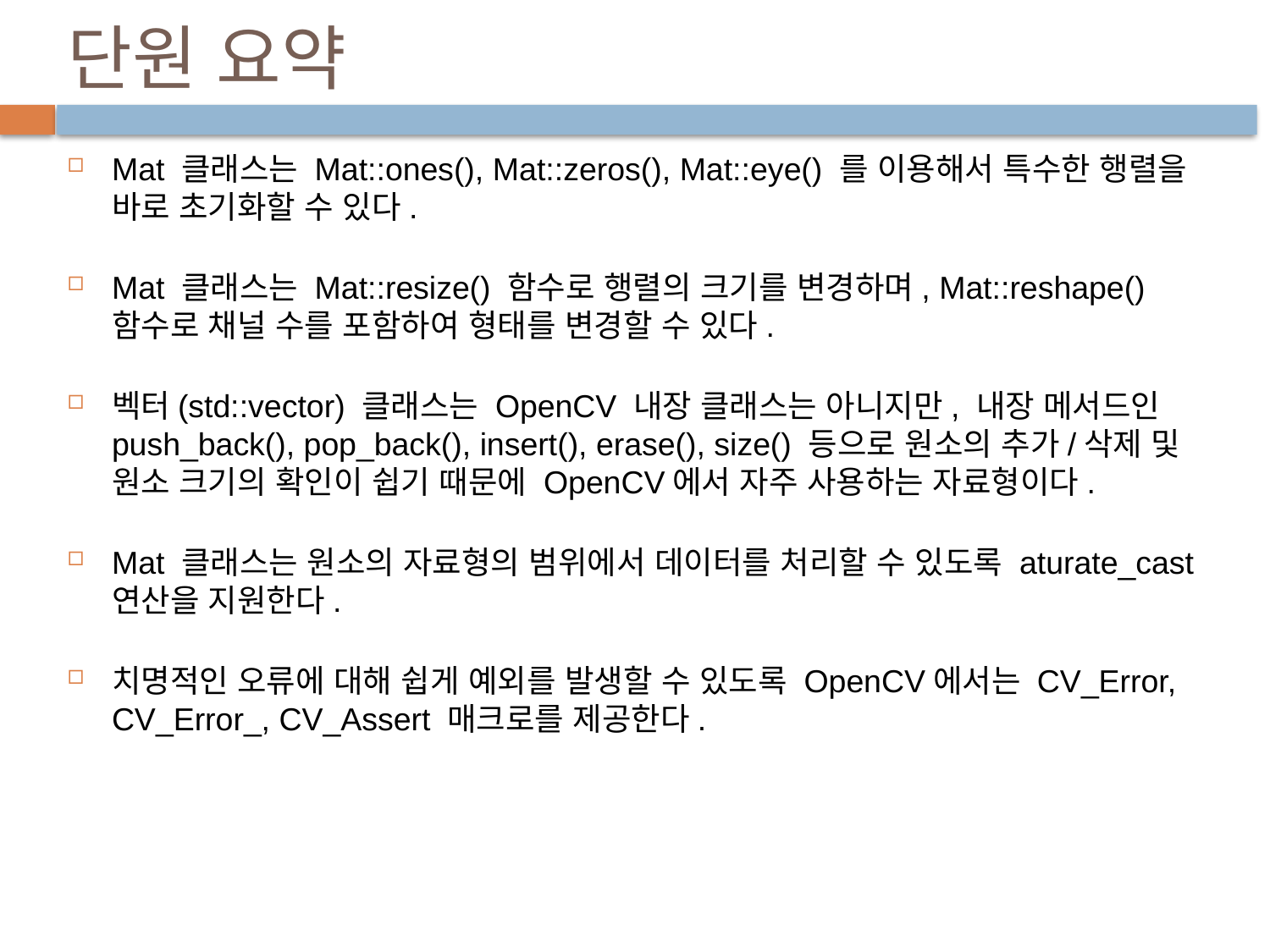

# 단원 요약
Mat 클래스는 Mat::ones(), Mat::zeros(), Mat::eye() 를 이용해서 특수한 행렬을 바로 초기화할 수 있다.
Mat 클래스는 Mat::resize() 함수로 행렬의 크기를 변경하며, Mat::reshape() 함수로 채널 수를 포함하여 형태를 변경할 수 있다.
벡터(std::vector) 클래스는 OpenCV 내장 클래스는 아니지만, 내장 메서드인 push_back(), pop_back(), insert(), erase(), size() 등으로 원소의 추가/삭제 및 원소 크기의 확인이 쉽기 때문에 OpenCV에서 자주 사용하는 자료형이다.
Mat 클래스는 원소의 자료형의 범위에서 데이터를 처리할 수 있도록 aturate_cast 연산을 지원한다.
치명적인 오류에 대해 쉽게 예외를 발생할 수 있도록 OpenCV에서는 CV_Error, CV_Error_, CV_Assert 매크로를 제공한다.